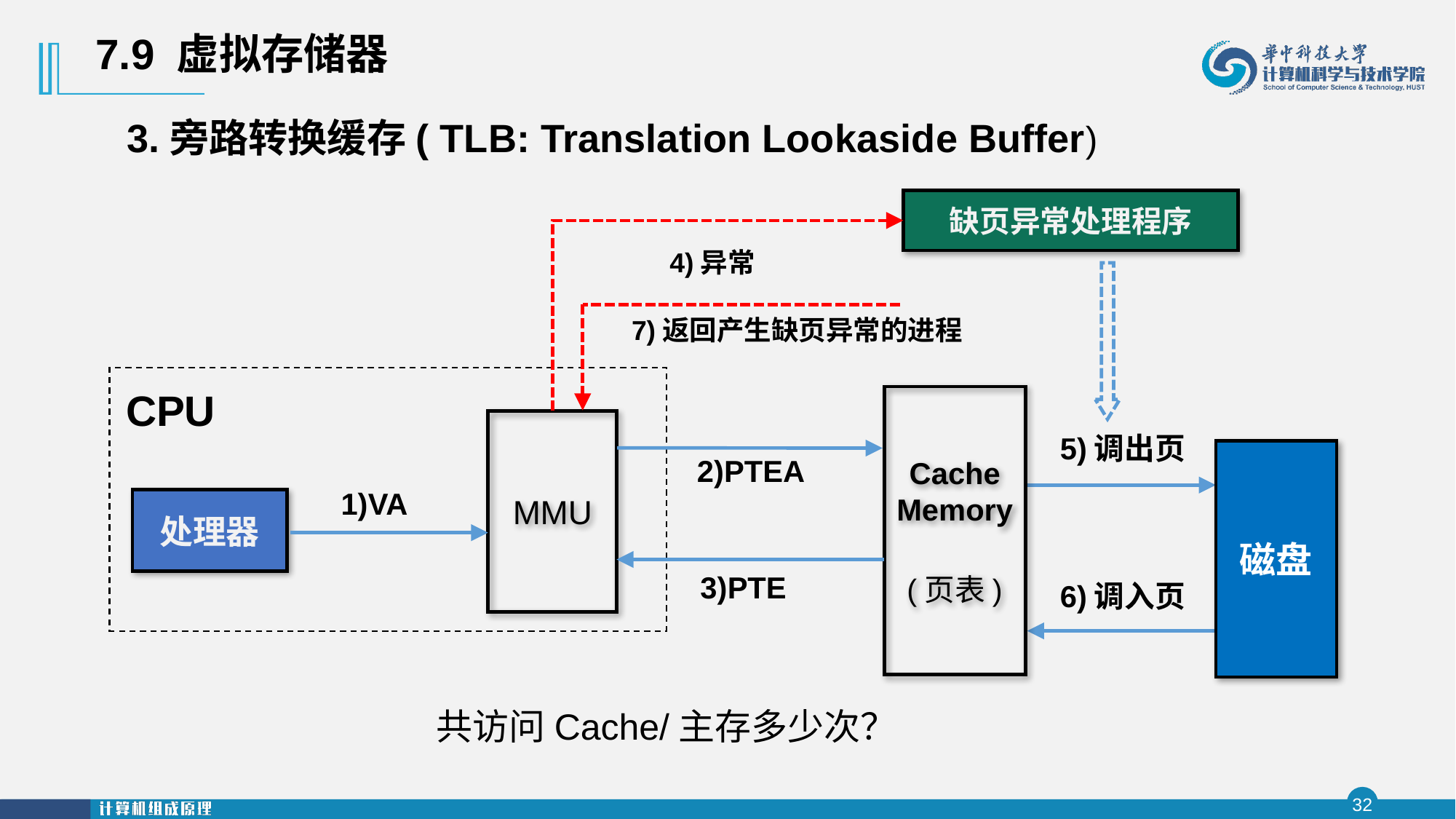

7.9 虚拟存储器
3.旁路转换缓存( TLB: Translation Lookaside Buffer)
缺页异常处理程序
4)异常

7)返回产生缺页异常的进程

CPU
MMU
处理器
Cache
Memory

(页表)
磁盘
5)调出页
2)PTEA
1)VA
3)PTE
6)调入页
共访问Cache/主存多少次？